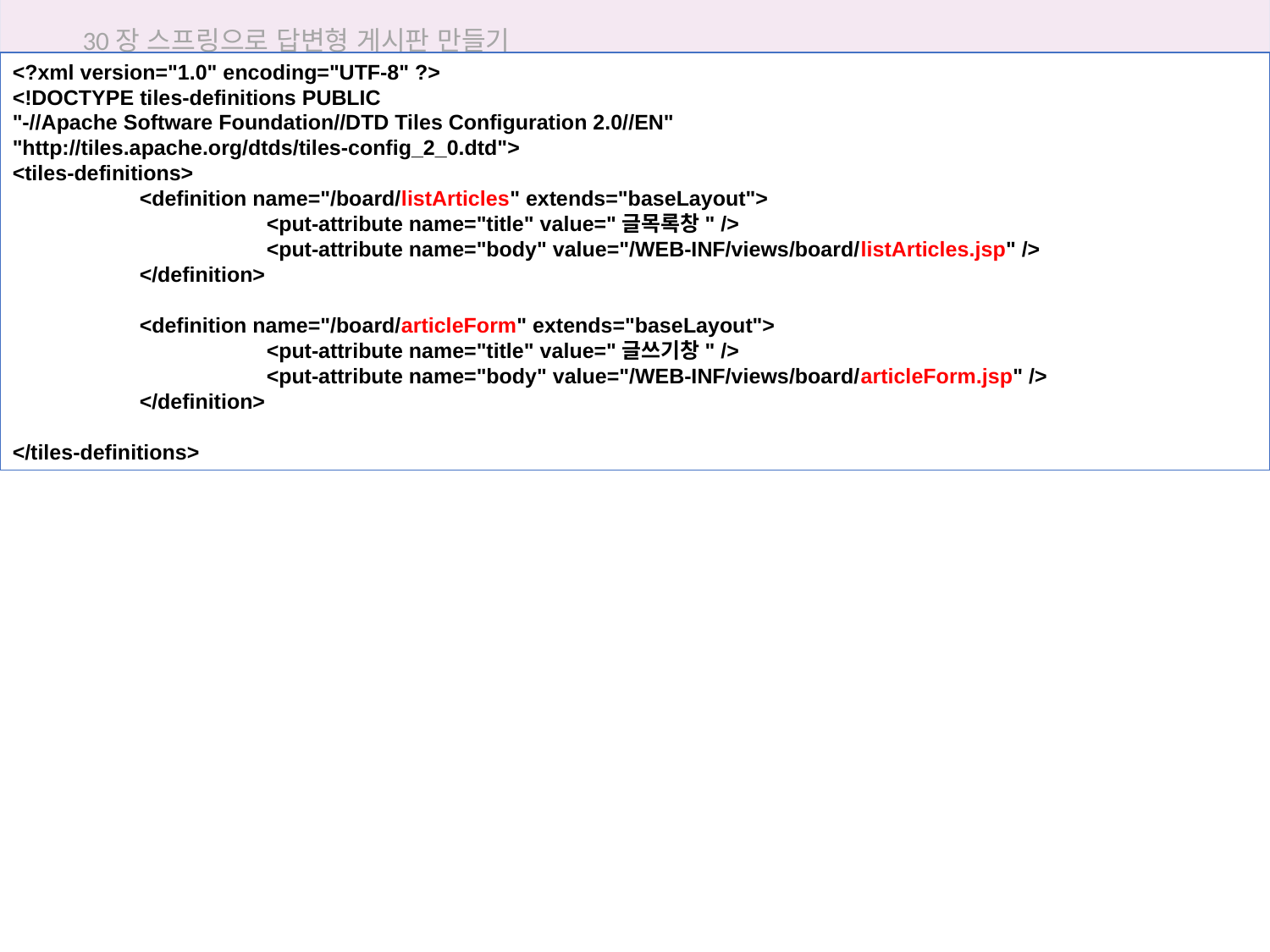

30장 스프링으로 답변형 게시판 만들기
<?xml version="1.0" encoding="UTF-8" ?>
<!DOCTYPE tiles-definitions PUBLIC
"-//Apache Software Foundation//DTD Tiles Configuration 2.0//EN"
"http://tiles.apache.org/dtds/tiles-config_2_0.dtd">
<tiles-definitions>
	<definition name="/board/listArticles" extends="baseLayout">
	  	<put-attribute name="title" value="글목록창" />
	      	<put-attribute name="body" value="/WEB-INF/views/board/listArticles.jsp" />
	</definition>

	<definition name="/board/articleForm" extends="baseLayout">
		<put-attribute name="title" value="글쓰기창" />
		<put-attribute name="body" value="/WEB-INF/views/board/articleForm.jsp" />
	</definition>

</tiles-definitions>
30.5 새 글 추가하기
3. 매퍼 파일인 board.xml에 새 글 추가 기능에 사용할 insert문을 작성합니다.